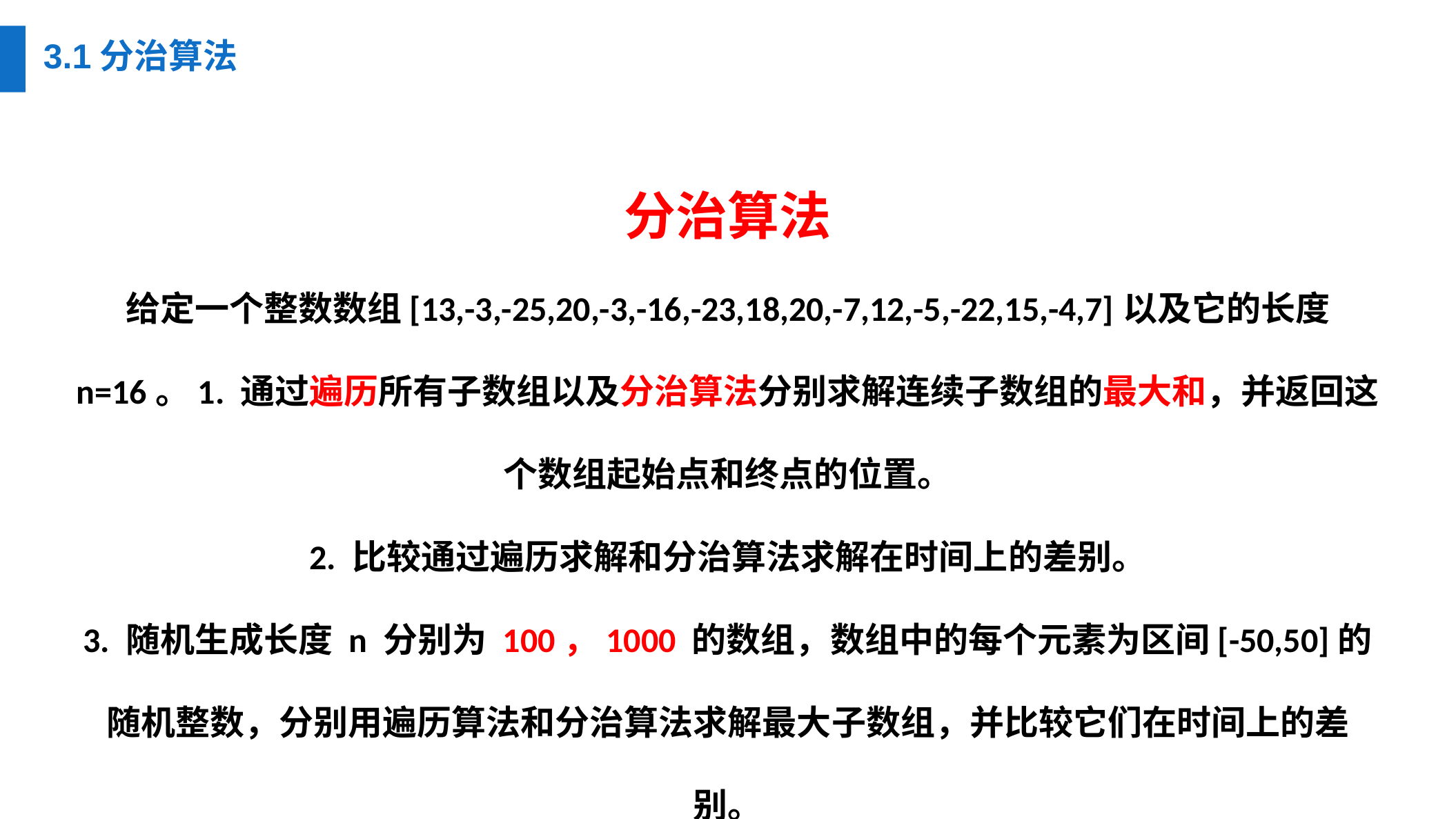

3.1分治算法
分治算法
给定一个整数数组[13,-3,-25,20,-3,-16,-23,18,20,-7,12,-5,-22,15,-4,7]以及它的长度 n=16。1. 通过遍历所有子数组以及分治算法分别求解连续子数组的最大和，并返回这个数组起始点和终点的位置。
2. 比较通过遍历求解和分治算法求解在时间上的差别。
3. 随机生成长度 n 分别为 100，1000 的数组，数组中的每个元素为区间[-50,50]的随机整数，分别用遍历算法和分治算法求解最大子数组，并比较它们在时间上的差别。